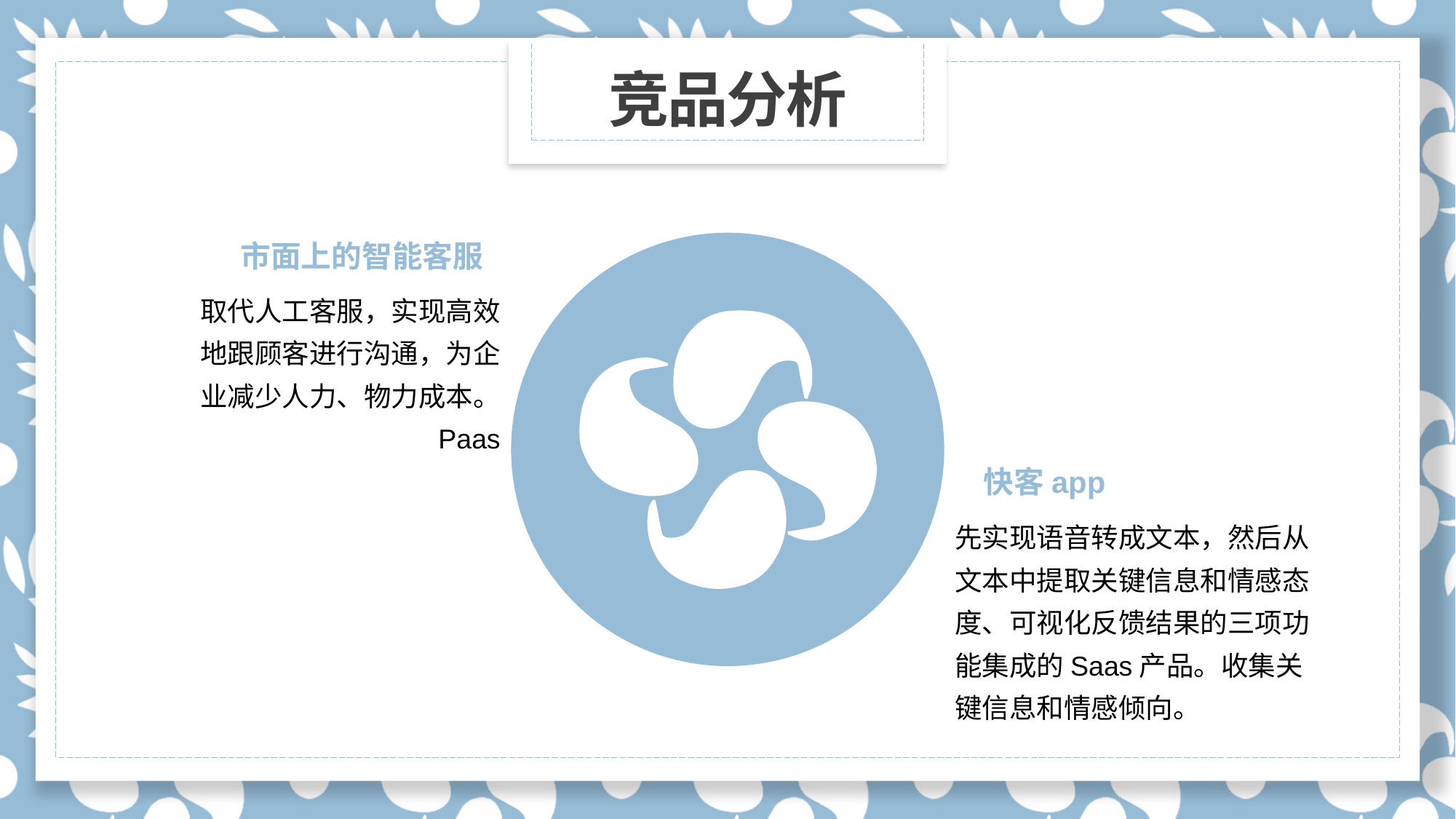

竞品分析
市面上的智能客服
取代人工客服，实现高效地跟顾客进行沟通，为企业减少人力、物力成本。
Paas

快客app
先实现语音转成文本，然后从文本中提取关键信息和情感态度、可视化反馈结果的三项功能集成的Saas产品。收集关键信息和情感倾向。